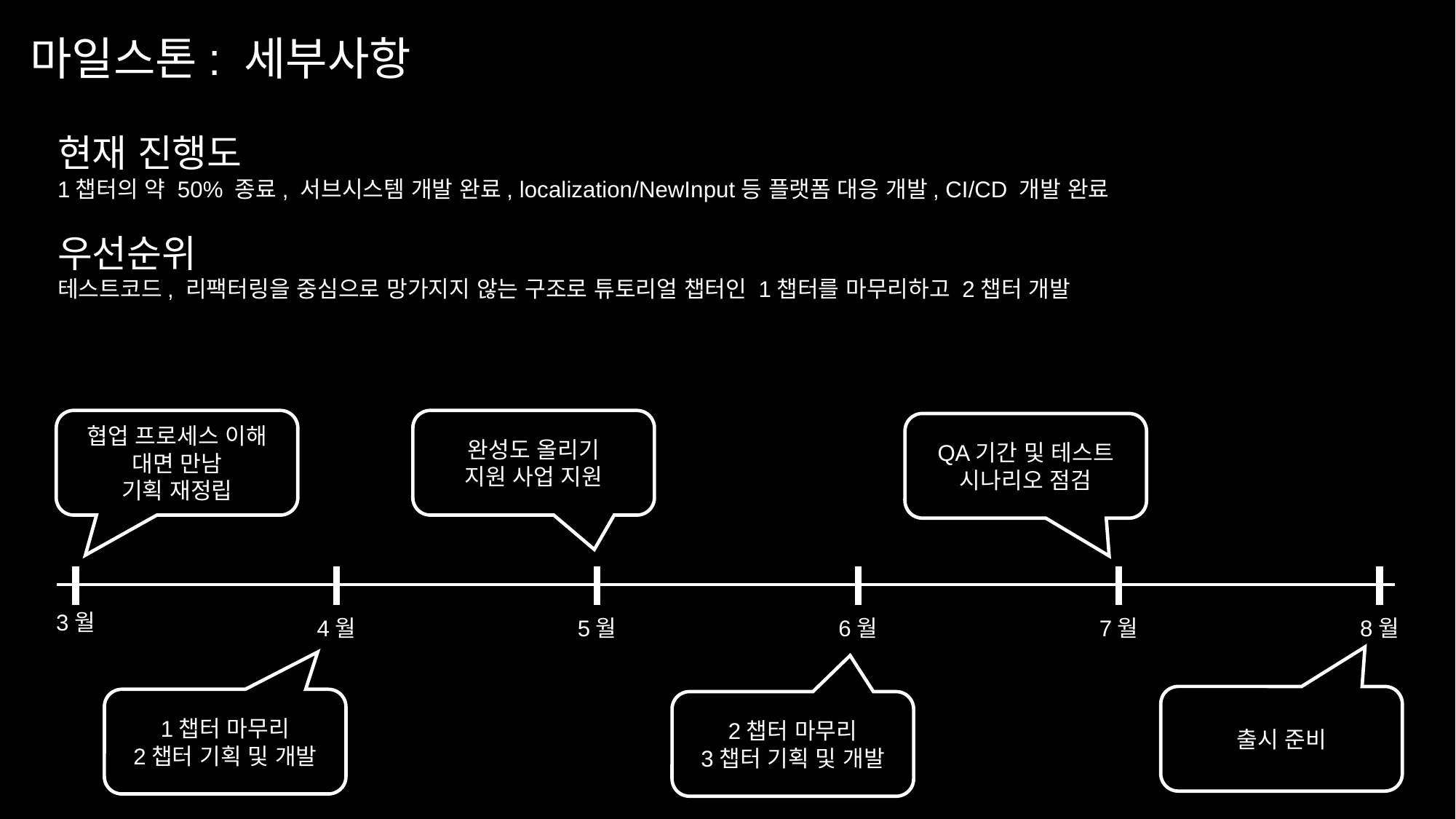

마일스톤: 세부사항
현재 진행도
1챕터의 약 50% 종료, 서브시스템 개발 완료, localization/NewInput등 플랫폼 대응 개발, CI/CD 개발 완료

우선순위
테스트코드, 리팩터링을 중심으로 망가지지 않는 구조로 튜토리얼 챕터인 1챕터를 마무리하고 2챕터 개발
협업 프로세스 이해
대면 만남
기획 재정립
완성도 올리기
지원 사업 지원
QA기간 및 테스트
시나리오 점검
3월
4월
5월
6월
7월
8월
출시 준비
1챕터 마무리
2챕터 기획 및 개발
2챕터 마무리
3챕터 기획 및 개발